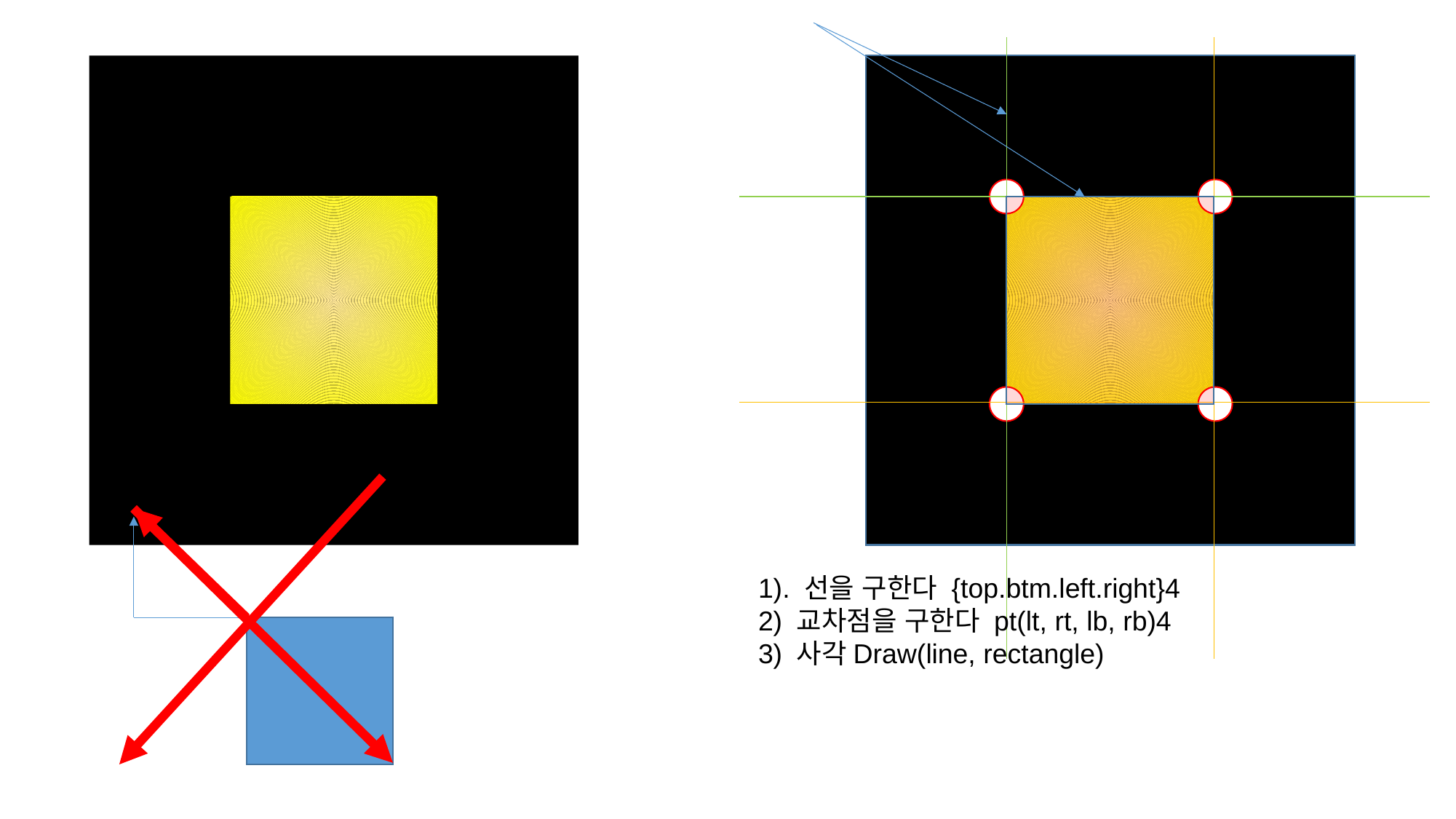

1). 선을 구한다 {top.btm.left.right}4
2) 교차점을 구한다 pt(lt, rt, lb, rb)4
3) 사각Draw(line, rectangle)